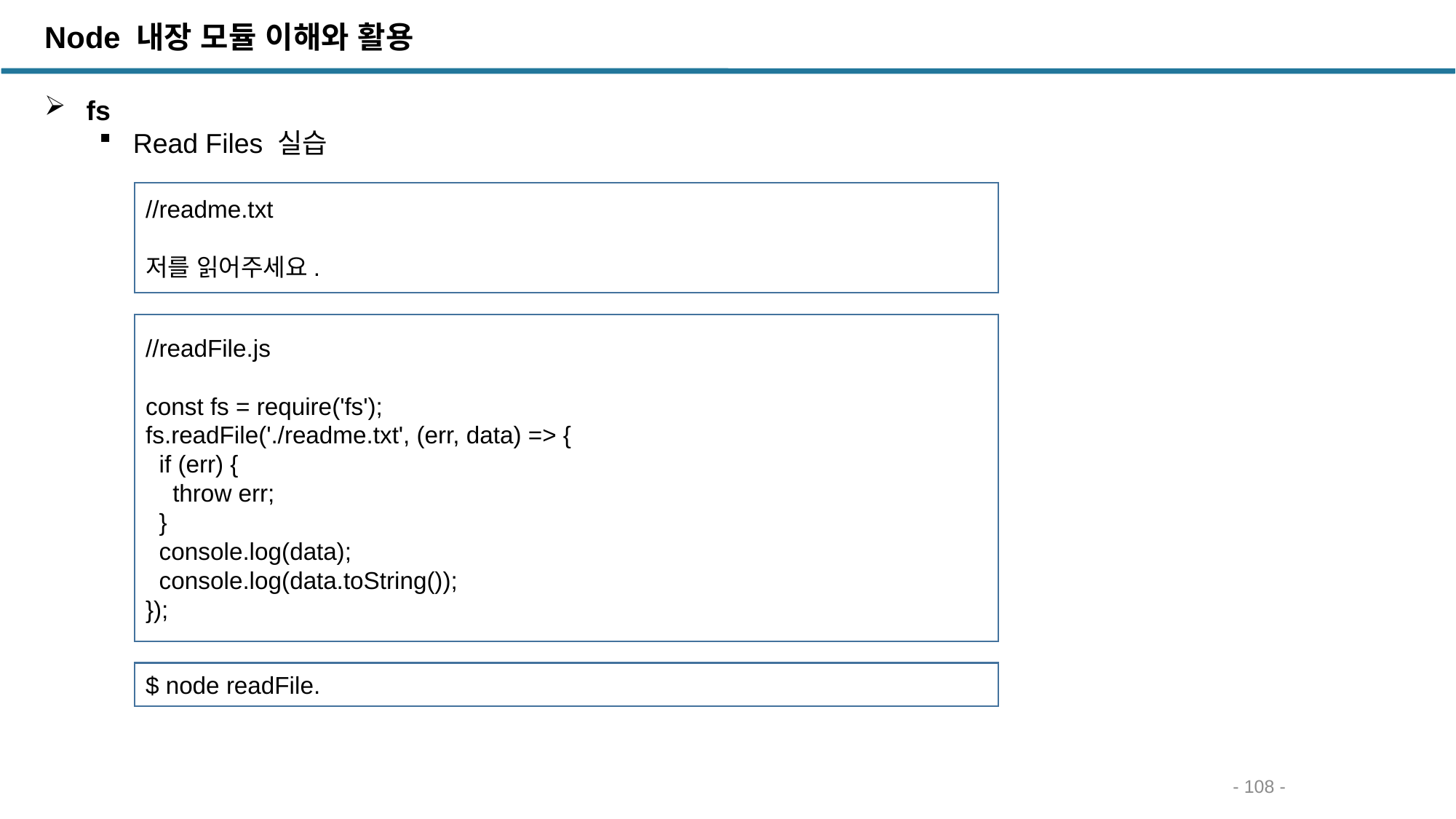

Node 내장 모듈 이해와 활용
 fs
Read Files 실습

//readme.txt

저를 읽어주세요.
//readFile.js

const fs = require('fs');
fs.readFile('./readme.txt', (err, data) => {
  if (err) {
    throw err;
  }
  console.log(data);
  console.log(data.toString());
});
$ node readFile.
- 108 -